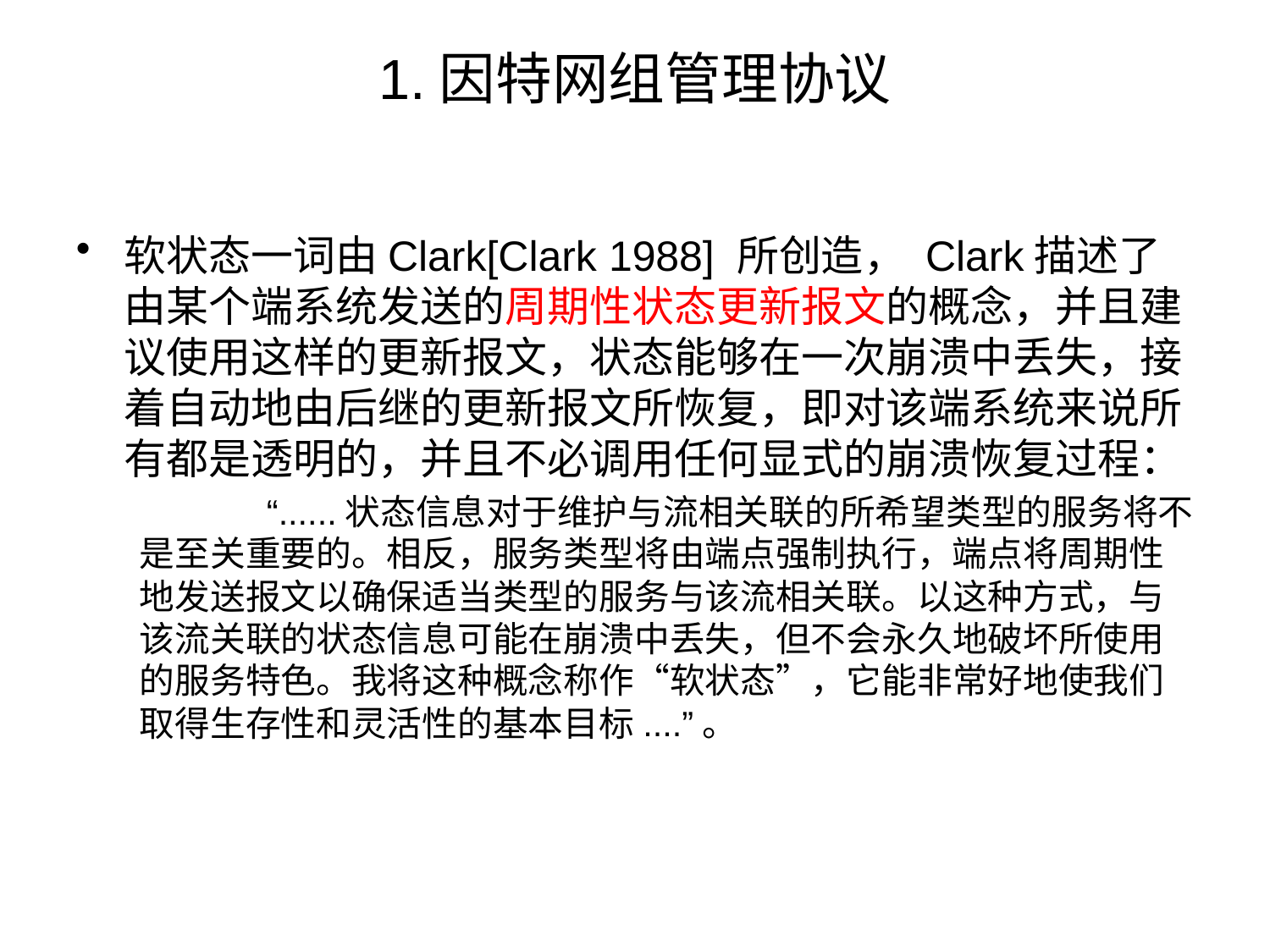

# 1.因特网组管理协议
软状态一词由Clark[Clark 1988] 所创造， Clark描述了由某个端系统发送的周期性状态更新报文的概念，并且建议使用这样的更新报文，状态能够在一次崩溃中丢失，接着自动地由后继的更新报文所恢复，即对该端系统来说所有都是透明的，并且不必调用任何显式的崩溃恢复过程：
	“......状态信息对于维护与流相关联的所希望类型的服务将不是至关重要的。相反，服务类型将由端点强制执行，端点将周期性地发送报文以确保适当类型的服务与该流相关联。以这种方式，与该流关联的状态信息可能在崩溃中丢失，但不会永久地破坏所使用的服务特色。我将这种概念称作“软状态”，它能非常好地使我们取得生存性和灵活性的基本目标....”。